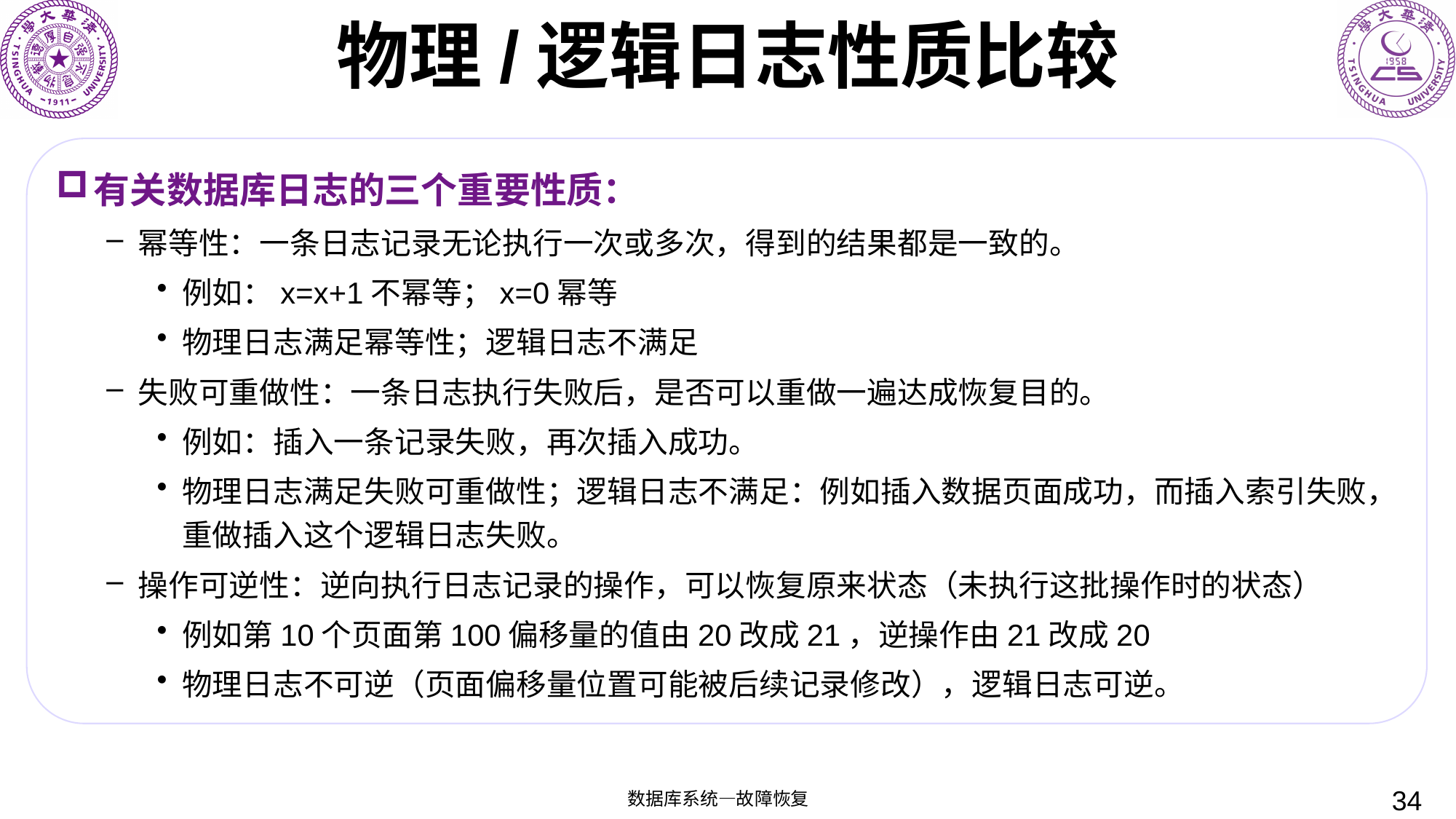

# 物理/逻辑日志性质比较

有关数据库日志的三个重要性质：
幂等性：一条日志记录无论执行一次或多次，得到的结果都是一致的。
例如：x=x+1不幂等；x=0幂等
物理日志满足幂等性；逻辑日志不满足
失败可重做性：一条日志执行失败后，是否可以重做一遍达成恢复目的。
例如：插入一条记录失败，再次插入成功。
物理日志满足失败可重做性；逻辑日志不满足：例如插入数据页面成功，而插入索引失败，重做插入这个逻辑日志失败。
操作可逆性：逆向执行日志记录的操作，可以恢复原来状态（未执行这批操作时的状态）
例如第10个页面第100偏移量的值由20改成21，逆操作由21改成20
物理日志不可逆（页面偏移量位置可能被后续记录修改），逻辑日志可逆。
34
数据库系统—故障恢复